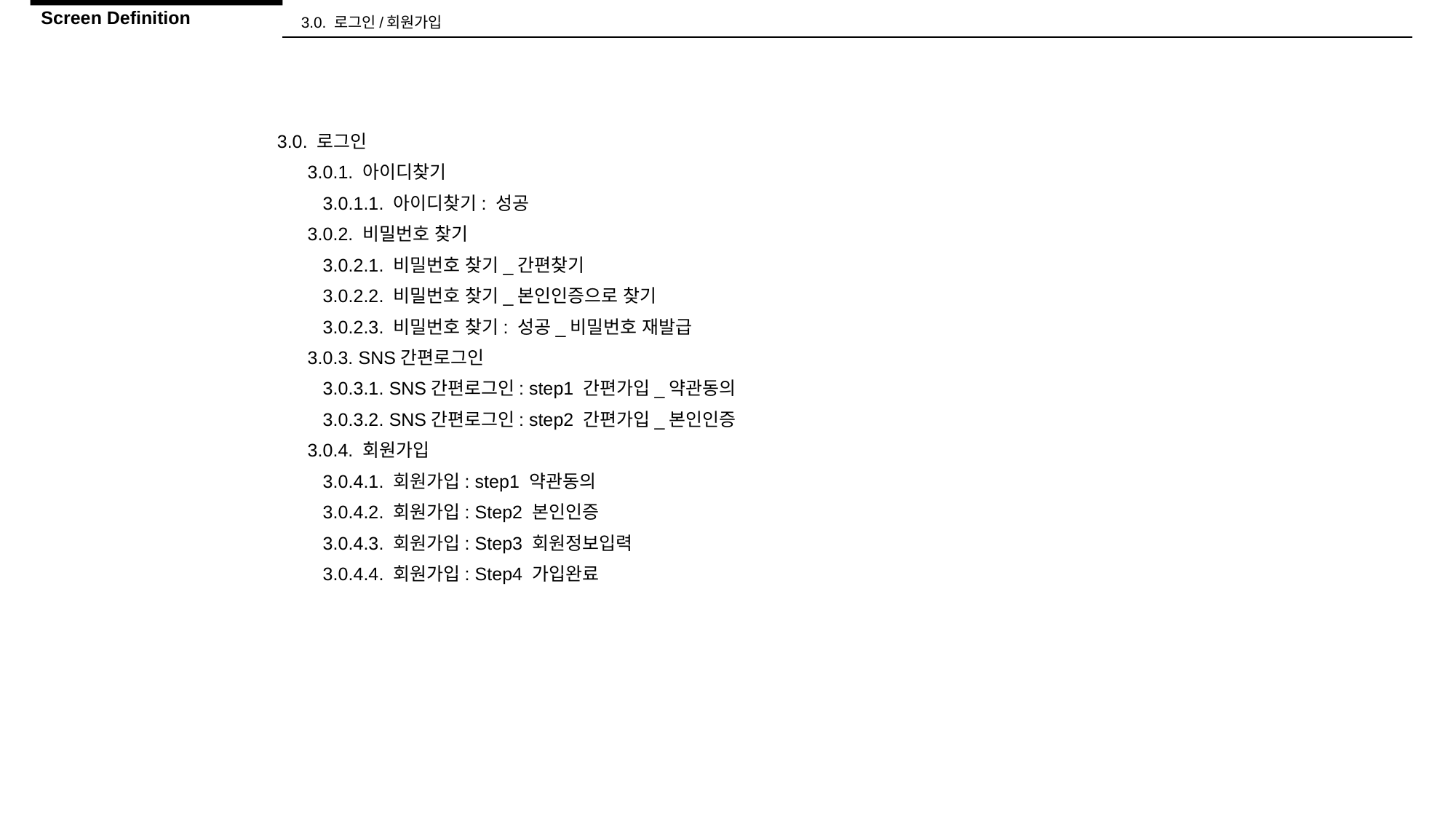

Screen Definition
3.0. 로그인/회원가입
3.0. 로그인
      3.0.1. 아이디찾기
         3.0.1.1. 아이디찾기: 성공
      3.0.2. 비밀번호 찾기
         3.0.2.1. 비밀번호 찾기_간편찾기
         3.0.2.2. 비밀번호 찾기_본인인증으로 찾기
         3.0.2.3. 비밀번호 찾기: 성공_비밀번호 재발급
      3.0.3. SNS간편로그인
         3.0.3.1. SNS간편로그인: step1 간편가입_약관동의
         3.0.3.2. SNS간편로그인: step2 간편가입_본인인증
      3.0.4. 회원가입
         3.0.4.1. 회원가입: step1 약관동의
         3.0.4.2. 회원가입: Step2 본인인증
         3.0.4.3. 회원가입: Step3 회원정보입력
         3.0.4.4. 회원가입: Step4 가입완료